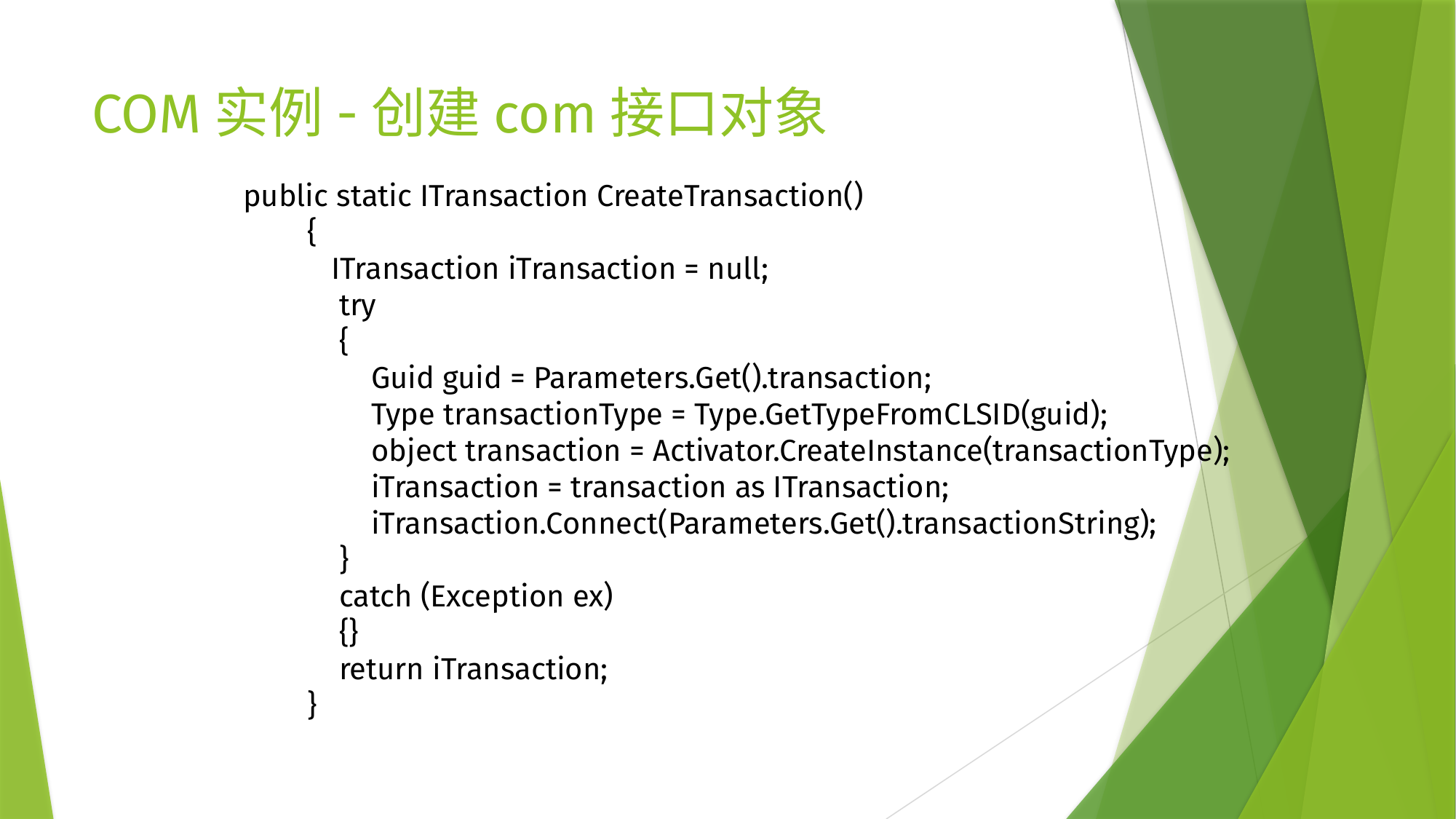

# COM实例-创建com接口对象
public static ITransaction CreateTransaction()
        {
           ITransaction iTransaction = null;
            try
            {
                Guid guid = Parameters.Get().transaction;
                Type transactionType = Type.GetTypeFromCLSID(guid);
                object transaction = Activator.CreateInstance(transactionType);
                iTransaction = transaction as ITransaction;
                iTransaction.Connect(Parameters.Get().transactionString);
            }
            catch (Exception ex)
            {}
            return iTransaction;
        }